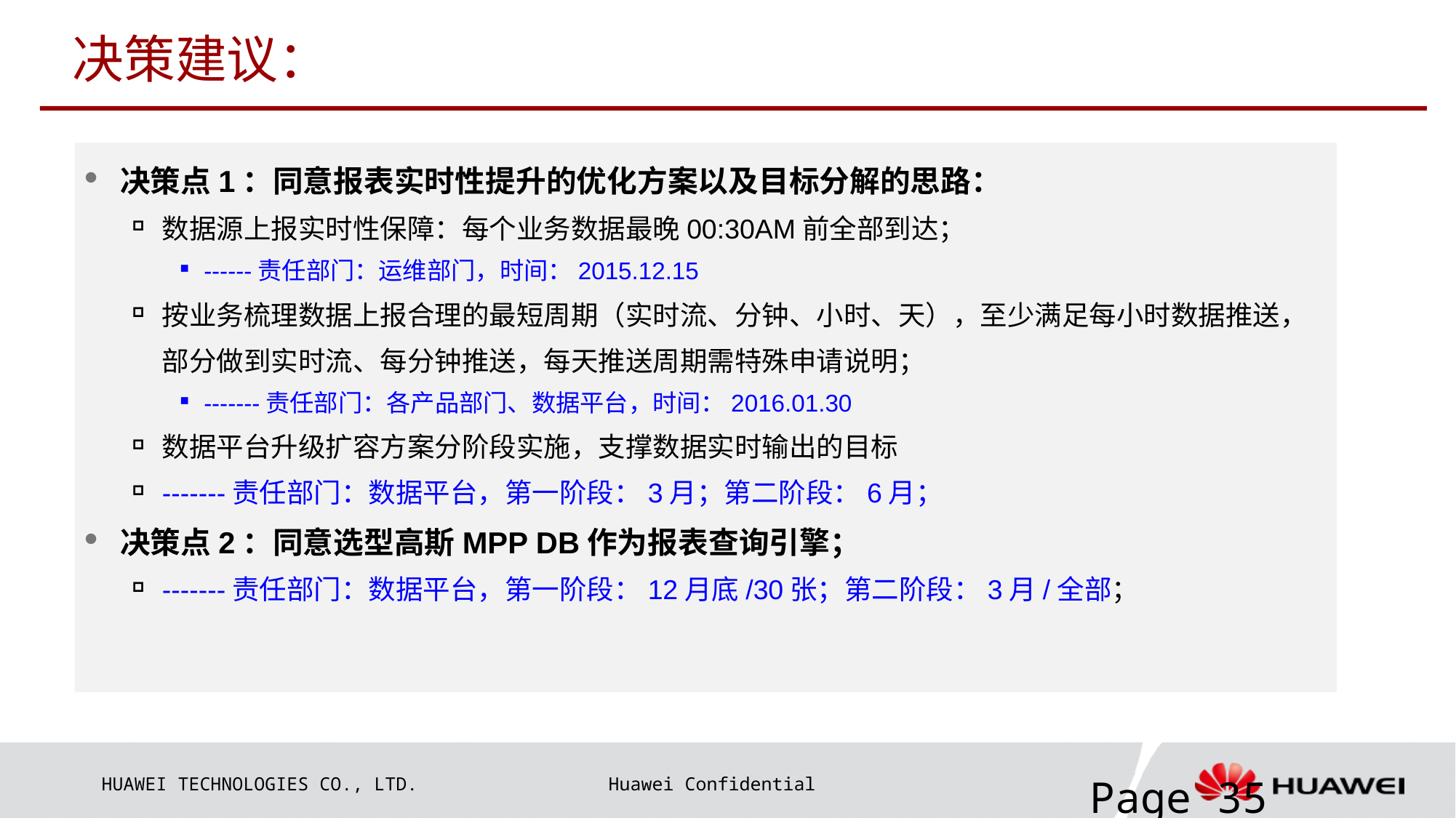

# 决策建议：
决策点1：同意报表实时性提升的优化方案以及目标分解的思路：
数据源上报实时性保障：每个业务数据最晚00:30AM前全部到达；
------责任部门：运维部门，时间：2015.12.15
按业务梳理数据上报合理的最短周期（实时流、分钟、小时、天），至少满足每小时数据推送，部分做到实时流、每分钟推送，每天推送周期需特殊申请说明；
-------责任部门：各产品部门、数据平台，时间：2016.01.30
数据平台升级扩容方案分阶段实施，支撑数据实时输出的目标
-------责任部门：数据平台，第一阶段：3月；第二阶段：6月；
决策点2：同意选型高斯MPP DB作为报表查询引擎；
-------责任部门：数据平台，第一阶段：12月底/30张；第二阶段：3月/全部；

Page 35